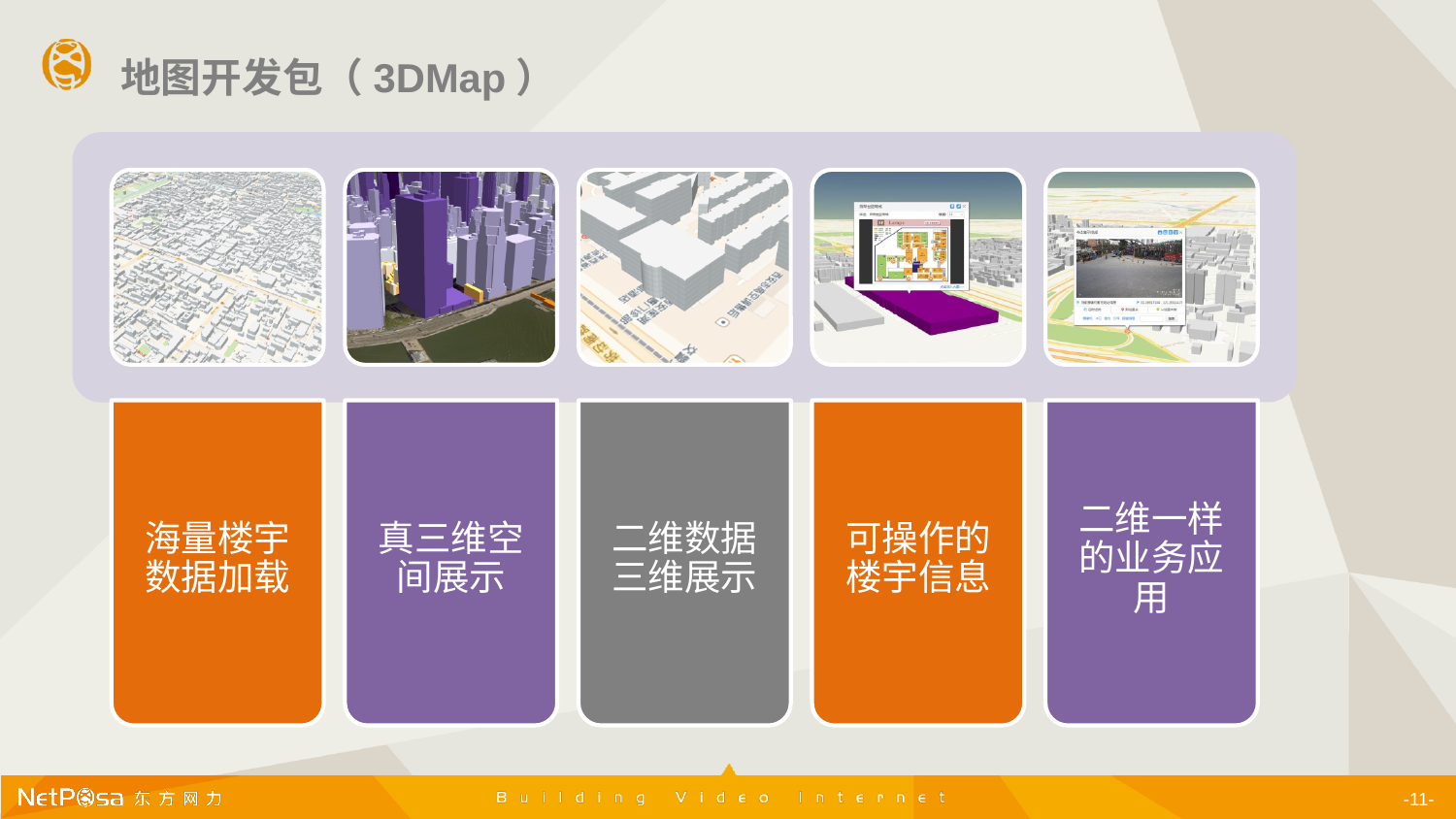

地图开发包（3DMap）

海量楼宇数据加载
真三维空间展示
二维数据三维展示
可操作的楼宇信息
二维一样的业务应用